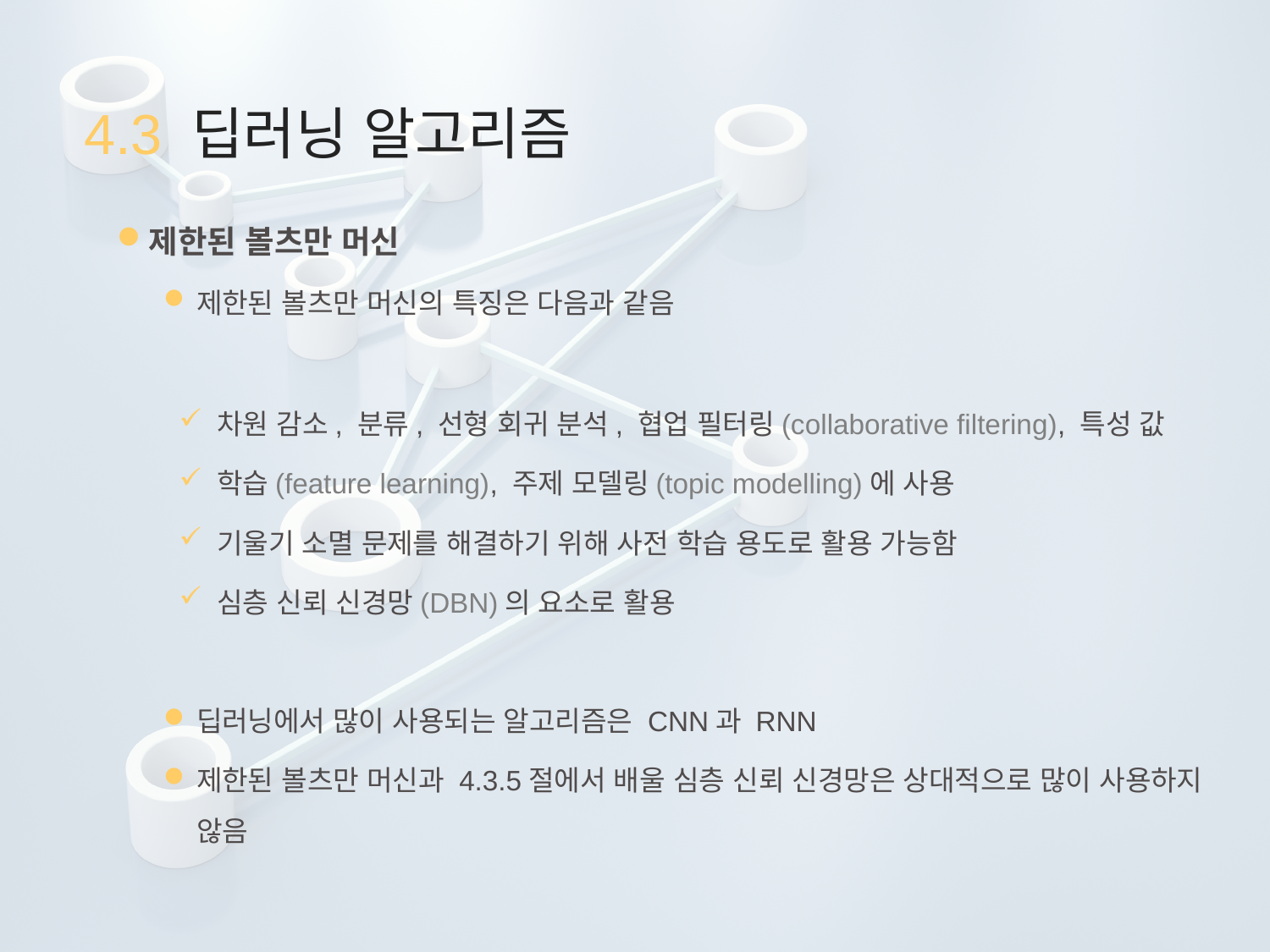

# 4.3 딥러닝 알고리즘
제한된 볼츠만 머신
제한된 볼츠만 머신의 특징은 다음과 같음

 차원 감소, 분류, 선형 회귀 분석, 협업 필터링(collaborative filtering), 특성 값
 학습(feature learning), 주제 모델링(topic modelling)에 사용
 기울기 소멸 문제를 해결하기 위해 사전 학습 용도로 활용 가능함
 심층 신뢰 신경망(DBN)의 요소로 활용

딥러닝에서 많이 사용되는 알고리즘은 CNN과 RNN
제한된 볼츠만 머신과 4.3.5절에서 배울 심층 신뢰 신경망은 상대적으로 많이 사용하지 않음